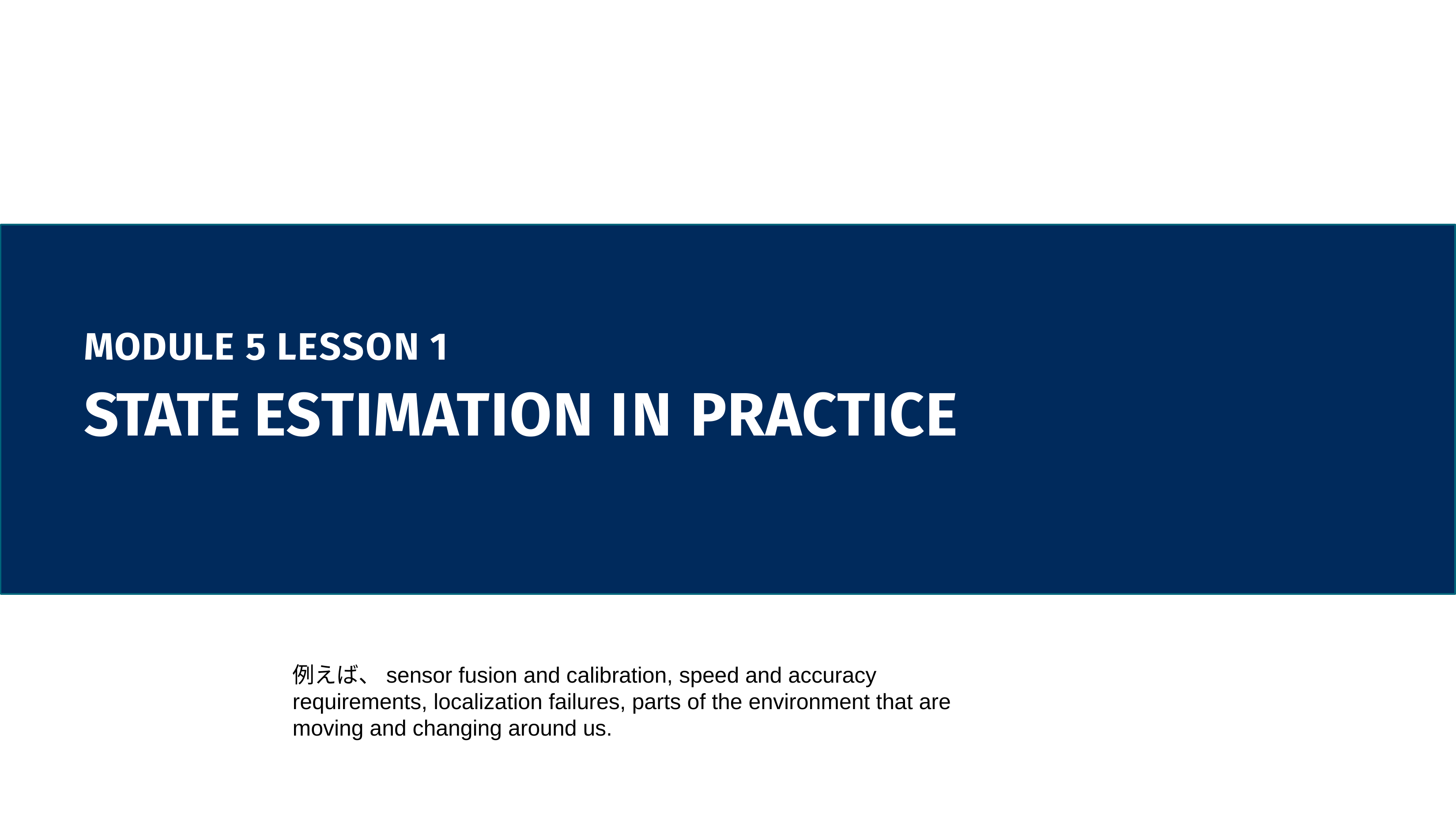

# MODULE 5 LESSON 1
STATE ESTIMATION IN PRACTICE
例えば、sensor fusion and calibration, speed and accuracy requirements, localization failures, parts of the environment that are moving and changing around us.